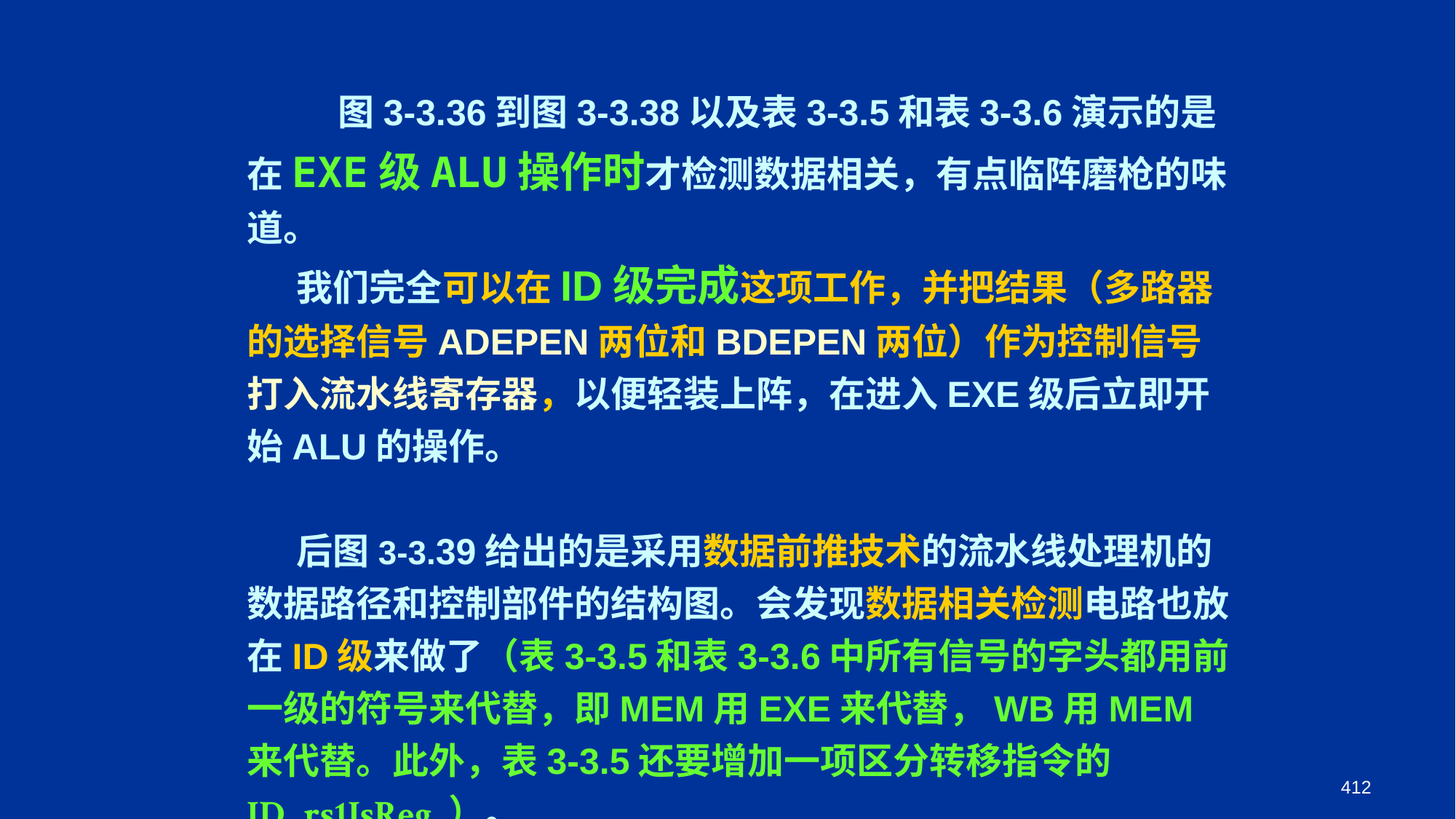

图3-3.36到图3-3.38以及表3-3.5和表3-3.6演示的是在EXE级ALU操作时才检测数据相关，有点临阵磨枪的味道。
     我们完全可以在ID级完成这项工作，并把结果（多路器的选择信号ADEPEN两位和BDEPEN两位）作为控制信号打入流水线寄存器，以便轻装上阵，在进入EXE级后立即开始ALU的操作。

     后图3-3.39给出的是采用数据前推技术的流水线处理机的数据路径和控制部件的结构图。会发现数据相关检测电路也放在ID级来做了（表3-3.5和表3-3.6中所有信号的字头都用前一级的符号来代替，即MEM用EXE来代替，WB用MEM来代替。此外，表3-3.5还要增加一项区分转移指令的ID_rs1IsReg ）。
412